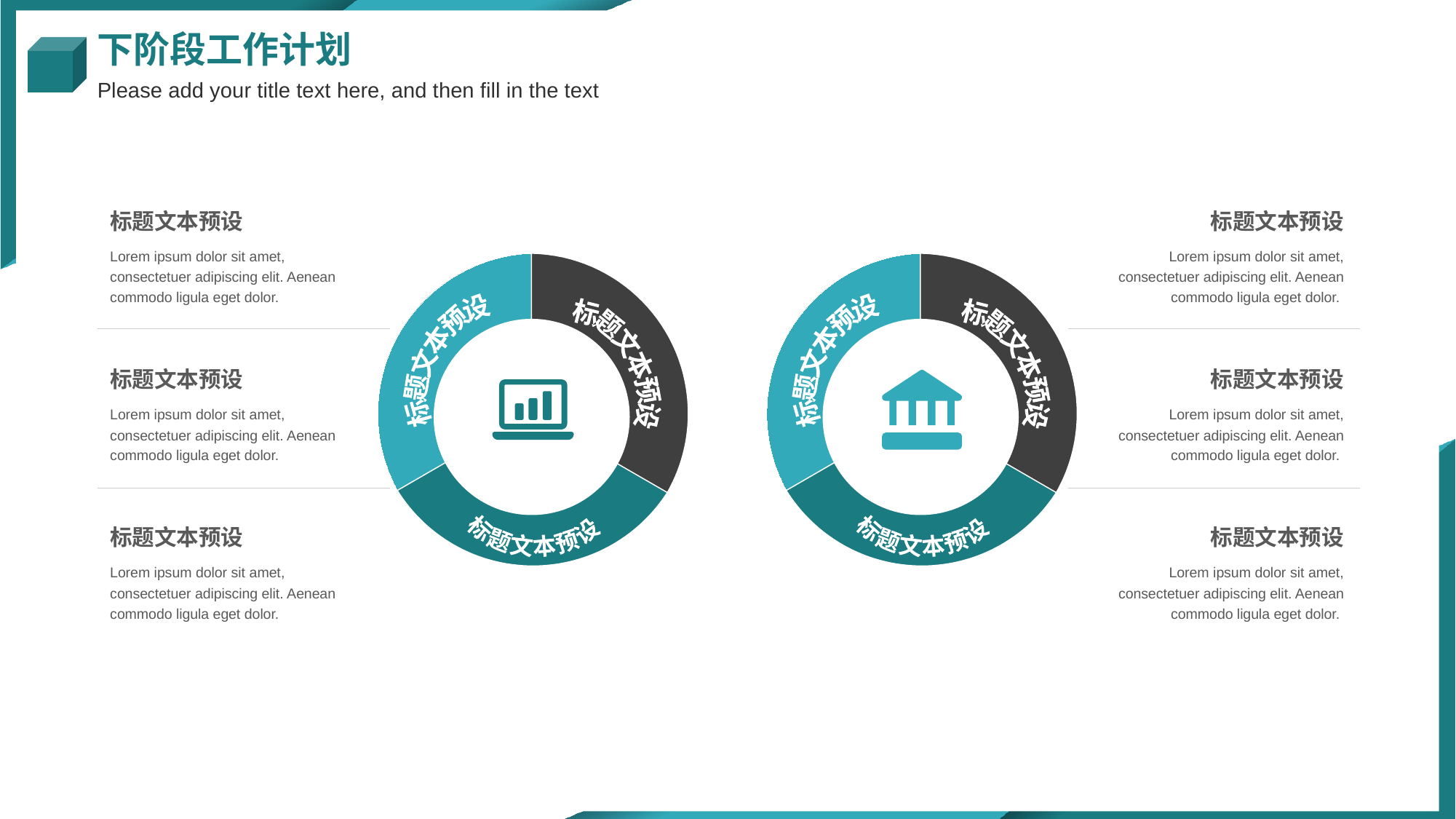

下阶段工作计划
Please add your title text here, and then fill in the text
标题文本预设
Lorem ipsum dolor sit amet, consectetuer adipiscing elit. Aenean commodo ligula eget dolor.
标题文本预设
Lorem ipsum dolor sit amet, consectetuer adipiscing elit. Aenean commodo ligula eget dolor.
标题文本预设
Lorem ipsum dolor sit amet, consectetuer adipiscing elit. Aenean commodo ligula eget dolor.
标题文本预设
Lorem ipsum dolor sit amet, consectetuer adipiscing elit. Aenean commodo ligula eget dolor.
标题文本预设
Lorem ipsum dolor sit amet, consectetuer adipiscing elit. Aenean commodo ligula eget dolor.
标题文本预设
Lorem ipsum dolor sit amet, consectetuer adipiscing elit. Aenean commodo ligula eget dolor.

标题文本预设
标题文本预设

标题文本预设

标题文本预设
标题文本预设

标题文本预设